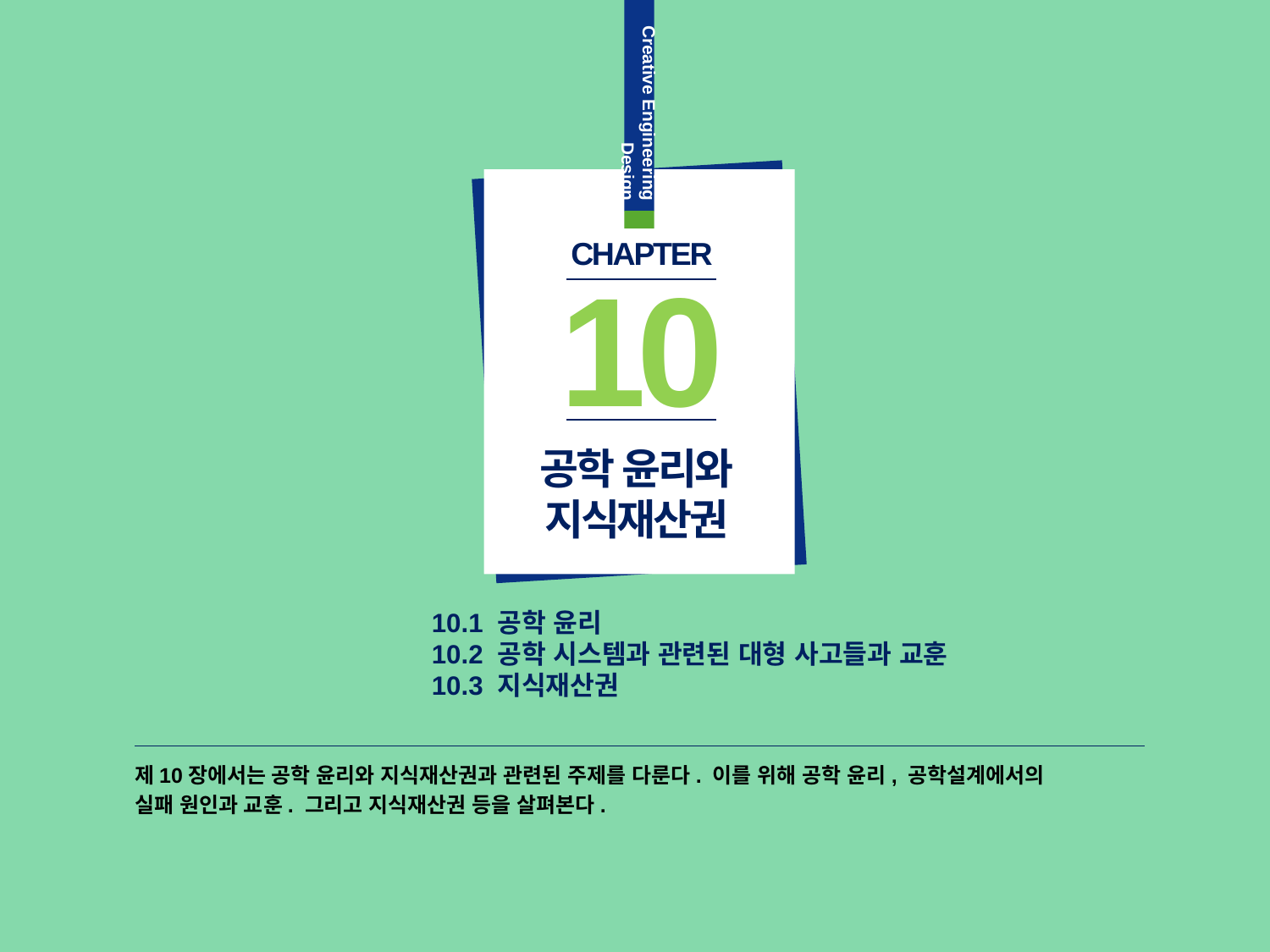

CHAPTER
10
공학 윤리와
지식재산권
10.1 공학 윤리
10.2 공학 시스템과 관련된 대형 사고들과 교훈
10.3 지식재산권
제10장에서는 공학 윤리와 지식재산권과 관련된 주제를 다룬다. 이를 위해 공학 윤리, 공학설계에서의
실패 원인과 교훈. 그리고 지식재산권 등을 살펴본다.